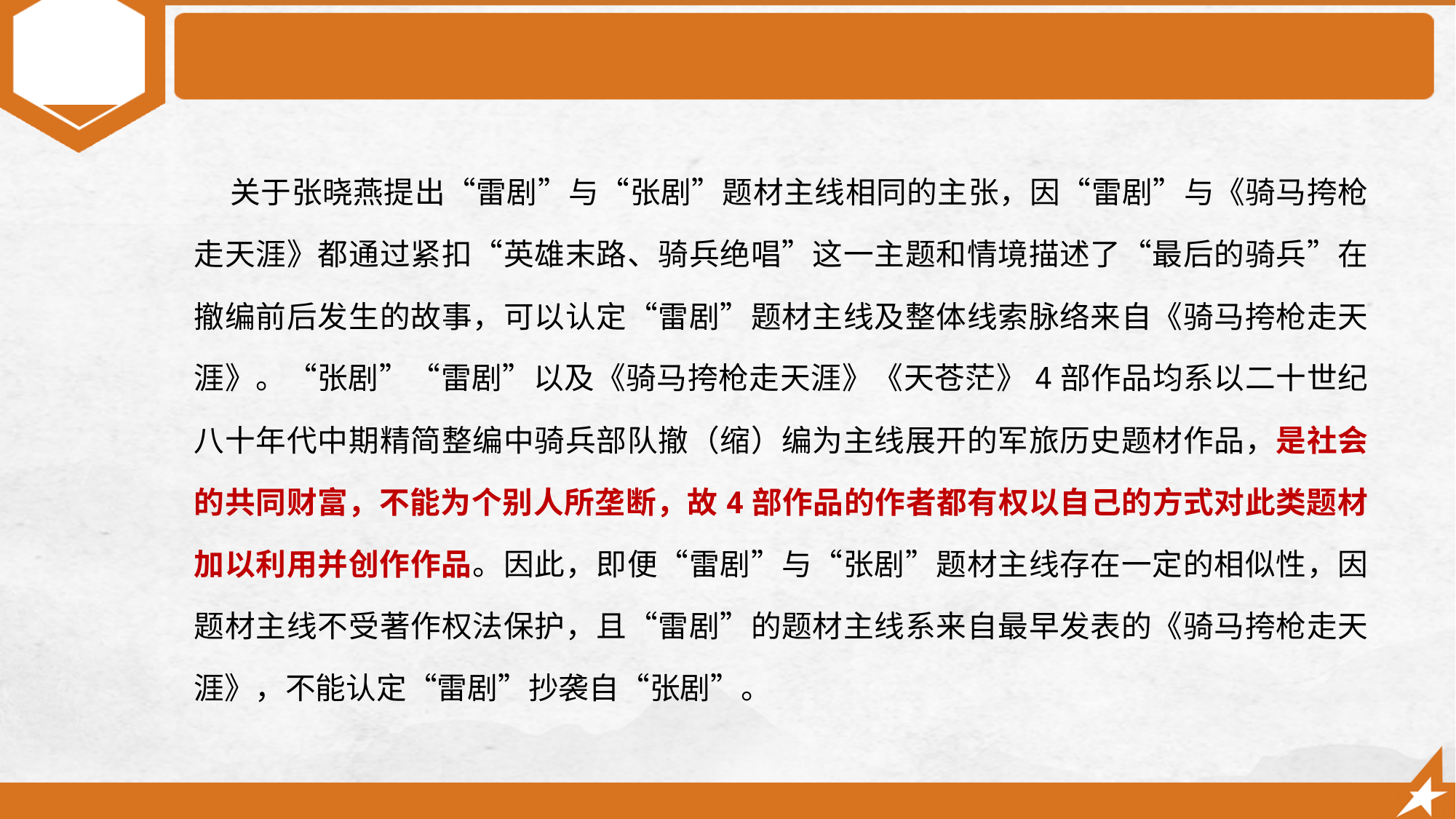

关于张晓燕提出“雷剧”与“张剧”题材主线相同的主张，因“雷剧”与《骑马挎枪走天涯》都通过紧扣“英雄末路、骑兵绝唱”这一主题和情境描述了“最后的骑兵”在撤编前后发生的故事，可以认定“雷剧”题材主线及整体线索脉络来自《骑马挎枪走天涯》。“张剧”“雷剧”以及《骑马挎枪走天涯》《天苍茫》4部作品均系以二十世纪八十年代中期精简整编中骑兵部队撤（缩）编为主线展开的军旅历史题材作品，是社会的共同财富，不能为个别人所垄断，故4部作品的作者都有权以自己的方式对此类题材加以利用并创作作品。因此，即便“雷剧”与“张剧”题材主线存在一定的相似性，因题材主线不受著作权法保护，且“雷剧”的题材主线系来自最早发表的《骑马挎枪走天涯》，不能认定“雷剧”抄袭自“张剧”。